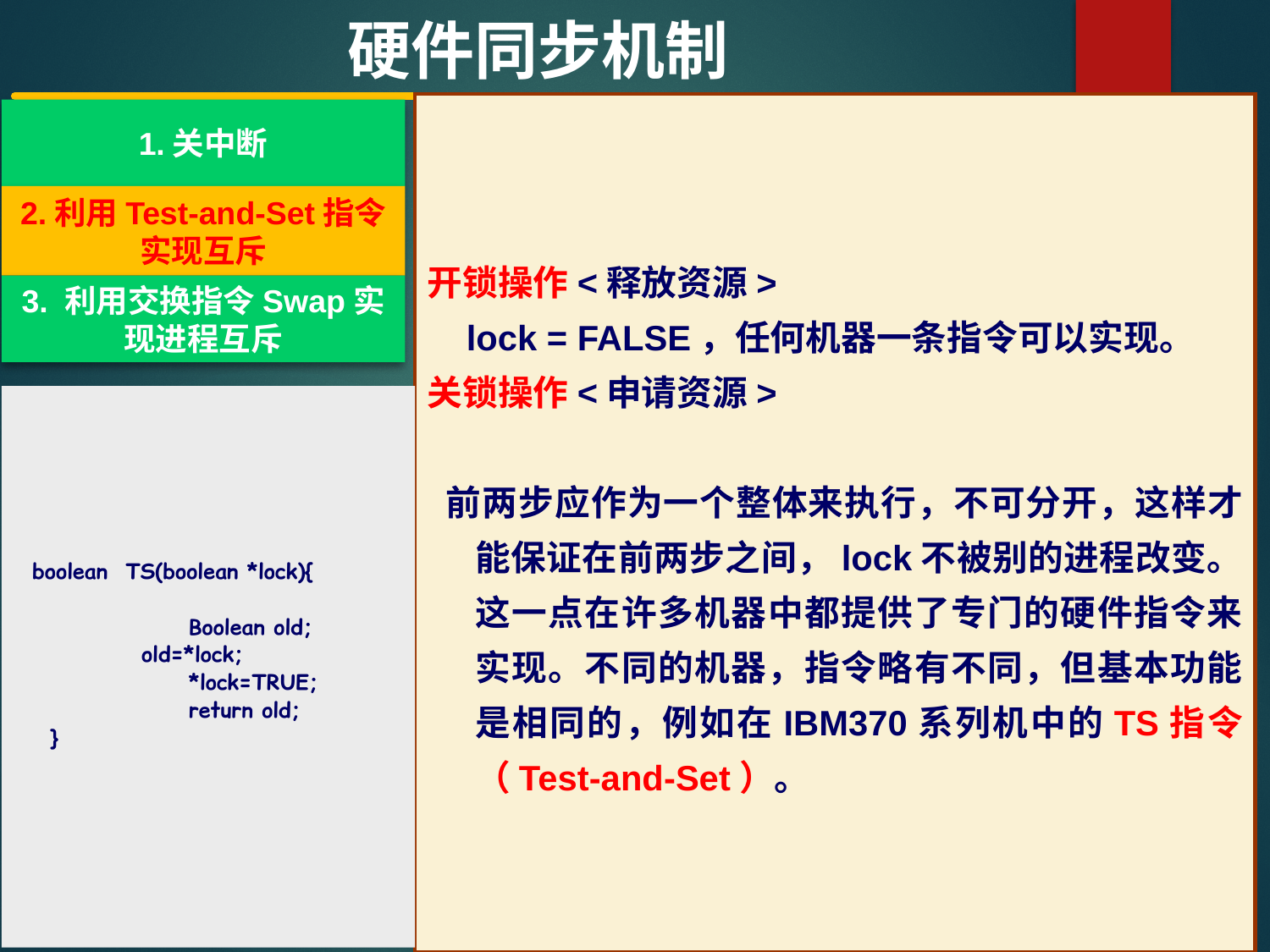

硬件同步机制
开锁操作<释放资源>
    lock = FALSE，任何机器一条指令可以实现。
关锁操作<申请资源>

 前两步应作为一个整体来执行，不可分开，这样才能保证在前两步之间，lock不被别的进程改变。这一点在许多机器中都提供了专门的硬件指令来实现。不同的机器，指令略有不同，但基本功能是相同的，例如在IBM370系列机中的TS指令（Test-and-Set）。
1.关中断
2.利用Test-and-Set指令实现互斥
3. 利用交换指令Swap实现进程互斥
  boolean  TS(boolean *lock){
		       		Boolean old;
              old=*lock;       		*lock=TRUE;
		return old;
    }